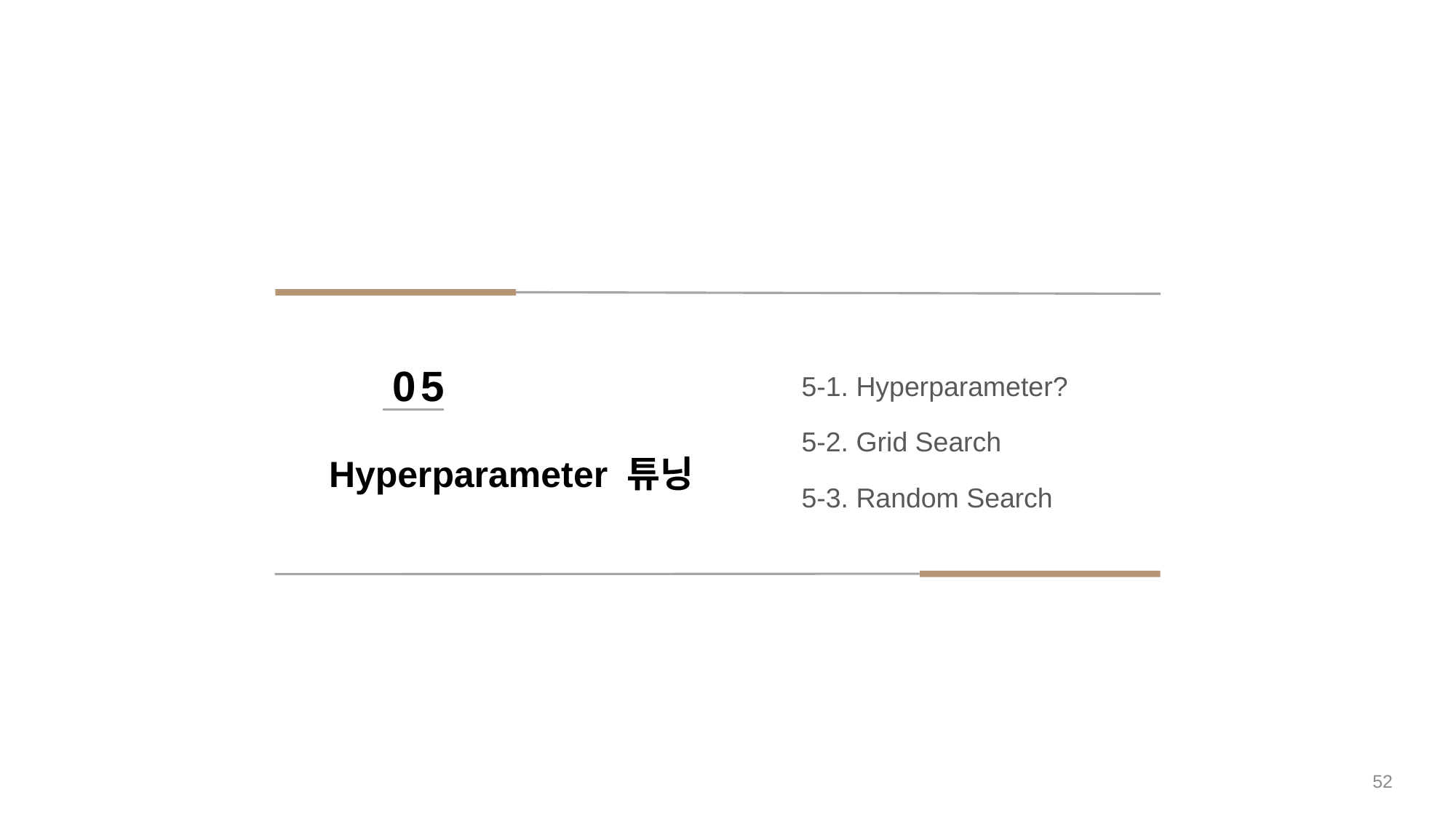

5-1. Hyperparameter?
5-2. Grid Search
5-3. Random Search
05
Hyperparameter 튜닝

52